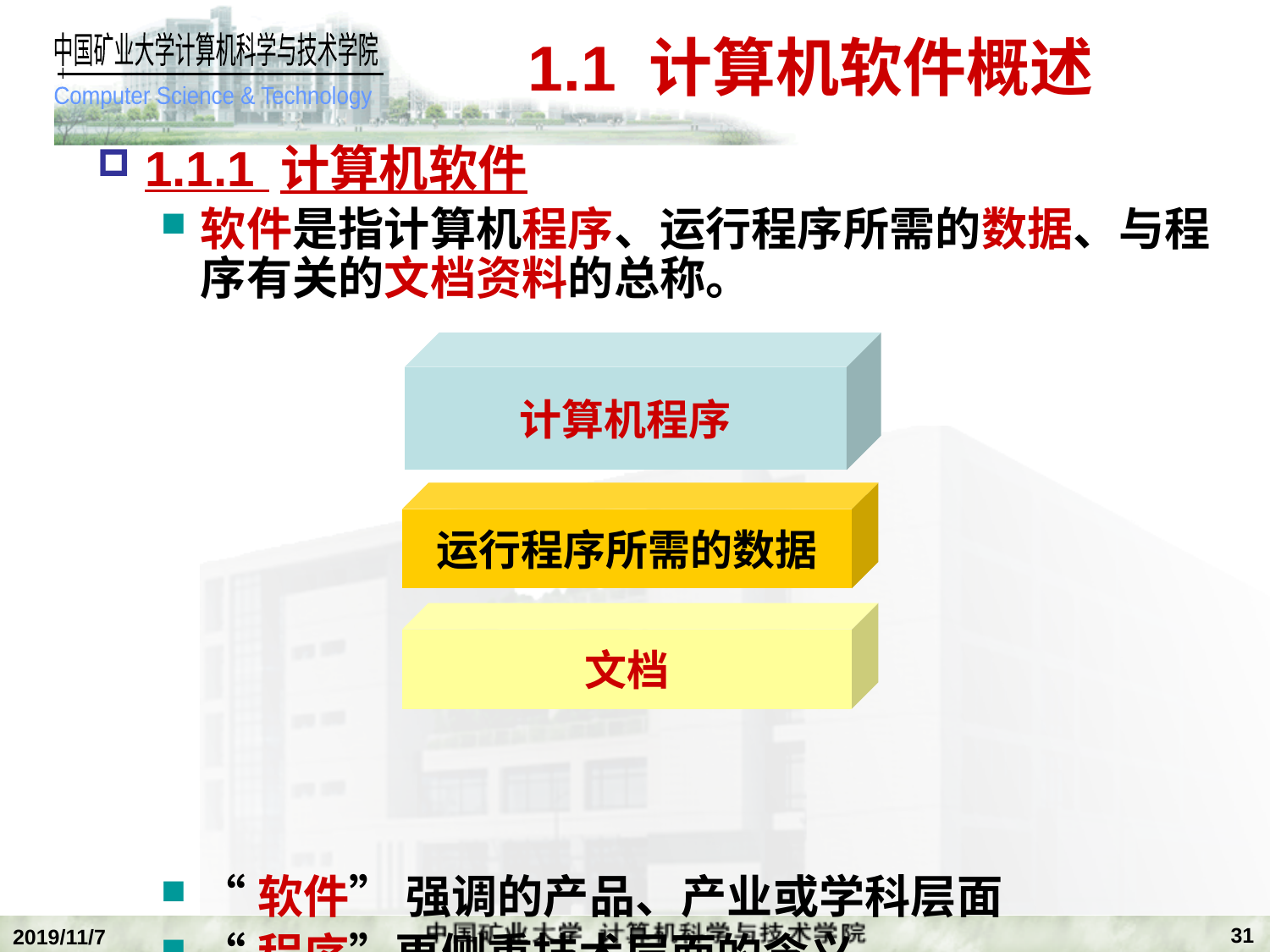

# 1.1 计算机软件概述
1.1.1 计算机软件
软件是指计算机程序、运行程序所需的数据、与程序有关的文档资料的总称。

“软件” 强调的产品、产业或学科层面
“程序”更侧重技术层面的含义
计算机程序
运行程序所需的数据
文档
31
2019/11/7